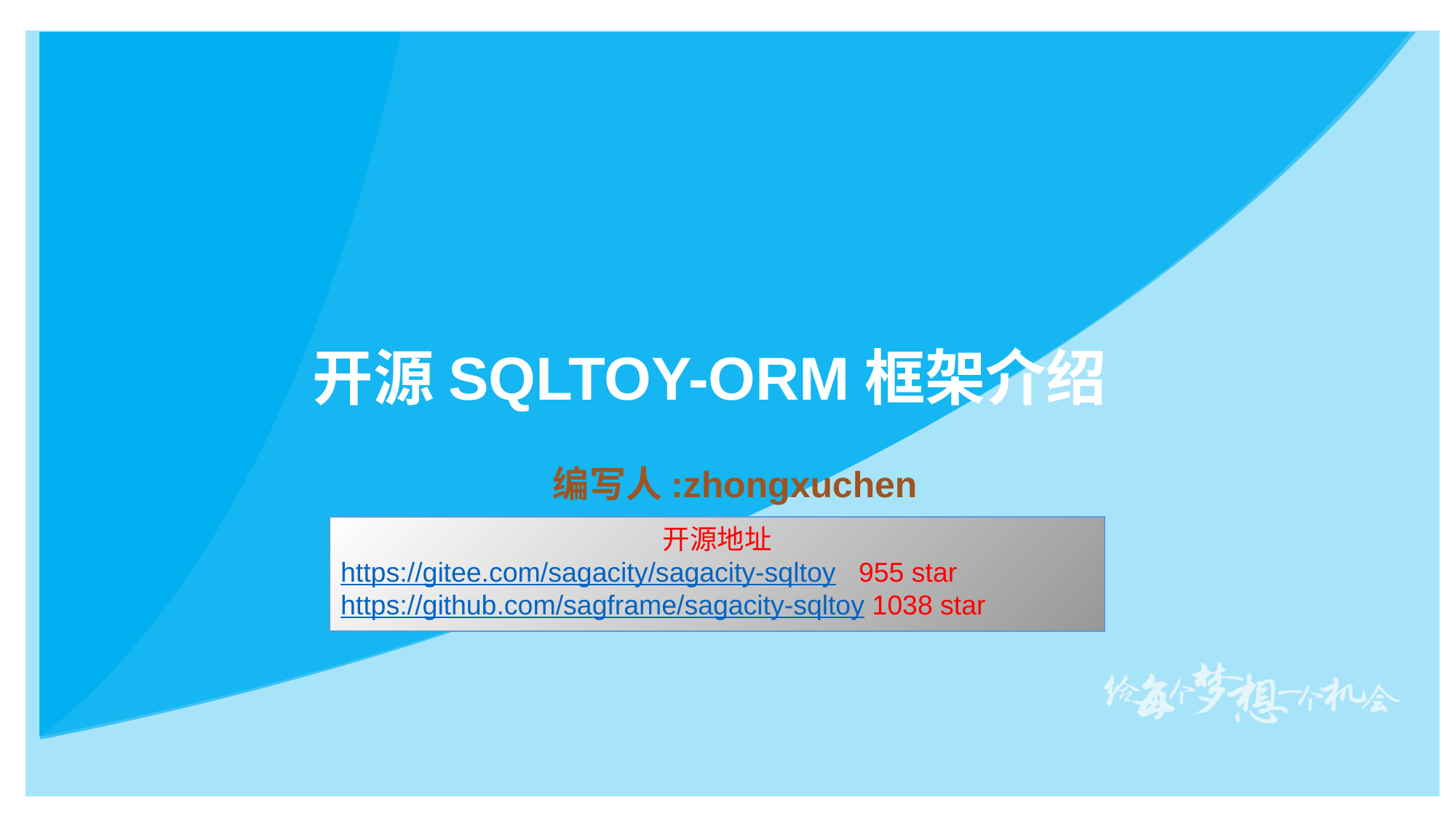

开源SQLTOY-ORM框架介绍
编写人:zhongxuchen
开源地址
https://gitee.com/sagacity/sagacity-sqltoy   955 star
https://github.com/sagframe/sagacity-sqltoy 1038 star